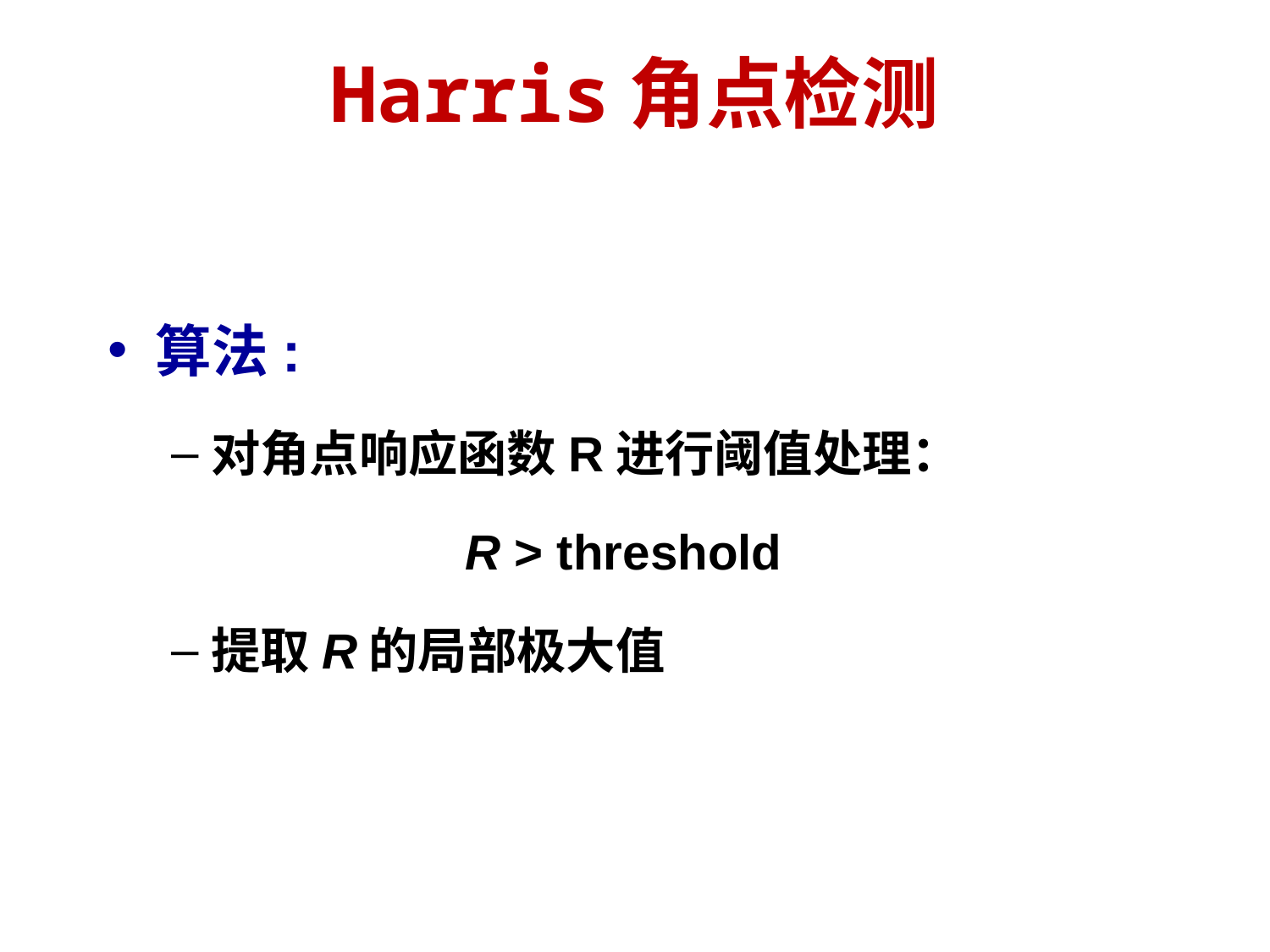

# Harris角点检测
算法:
对角点响应函数R进行阈值处理：
			R > threshold
提取R的局部极大值